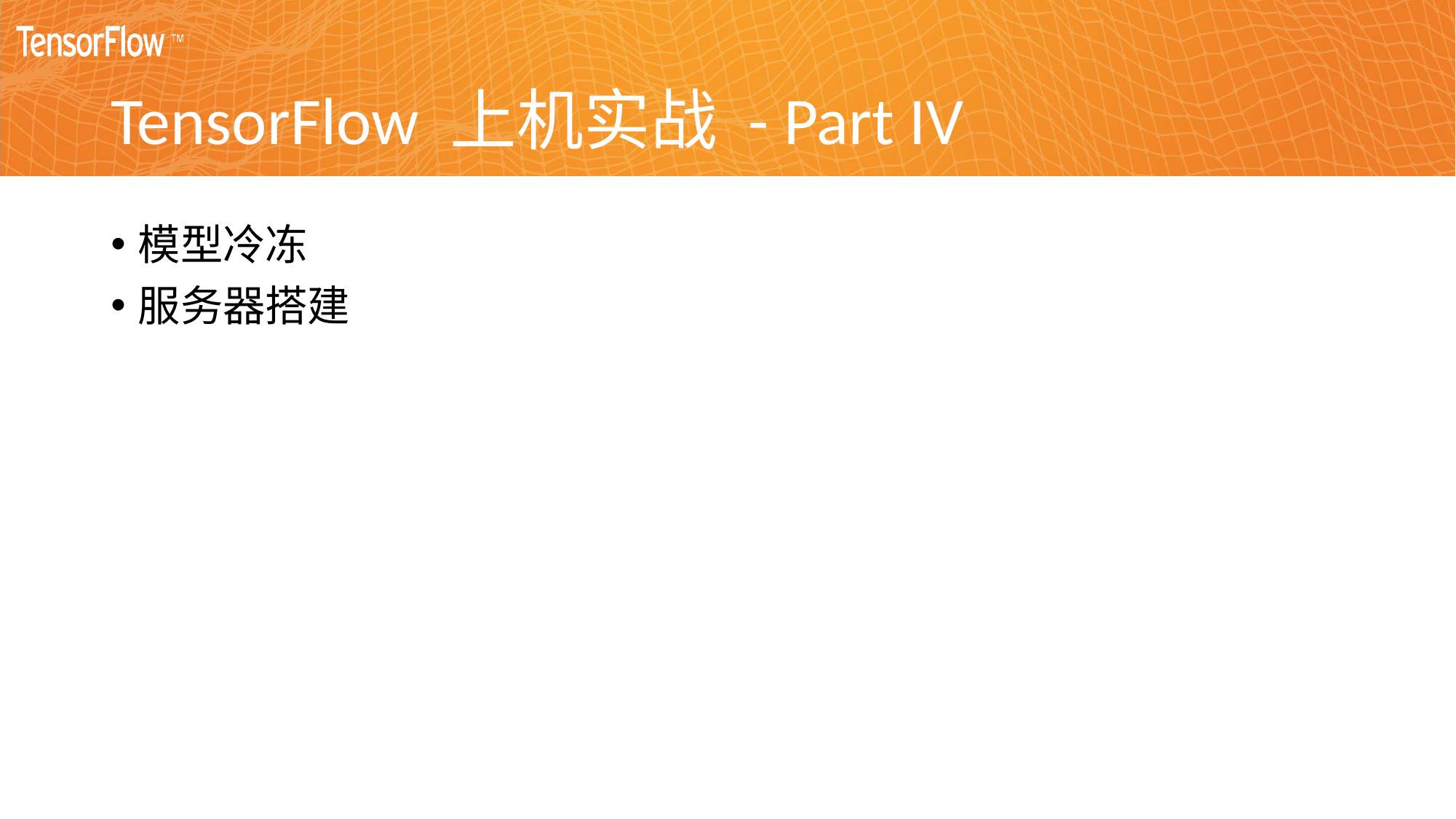

# TensorFlow 上机实战 - Part IV
模型冷冻
服务器搭建